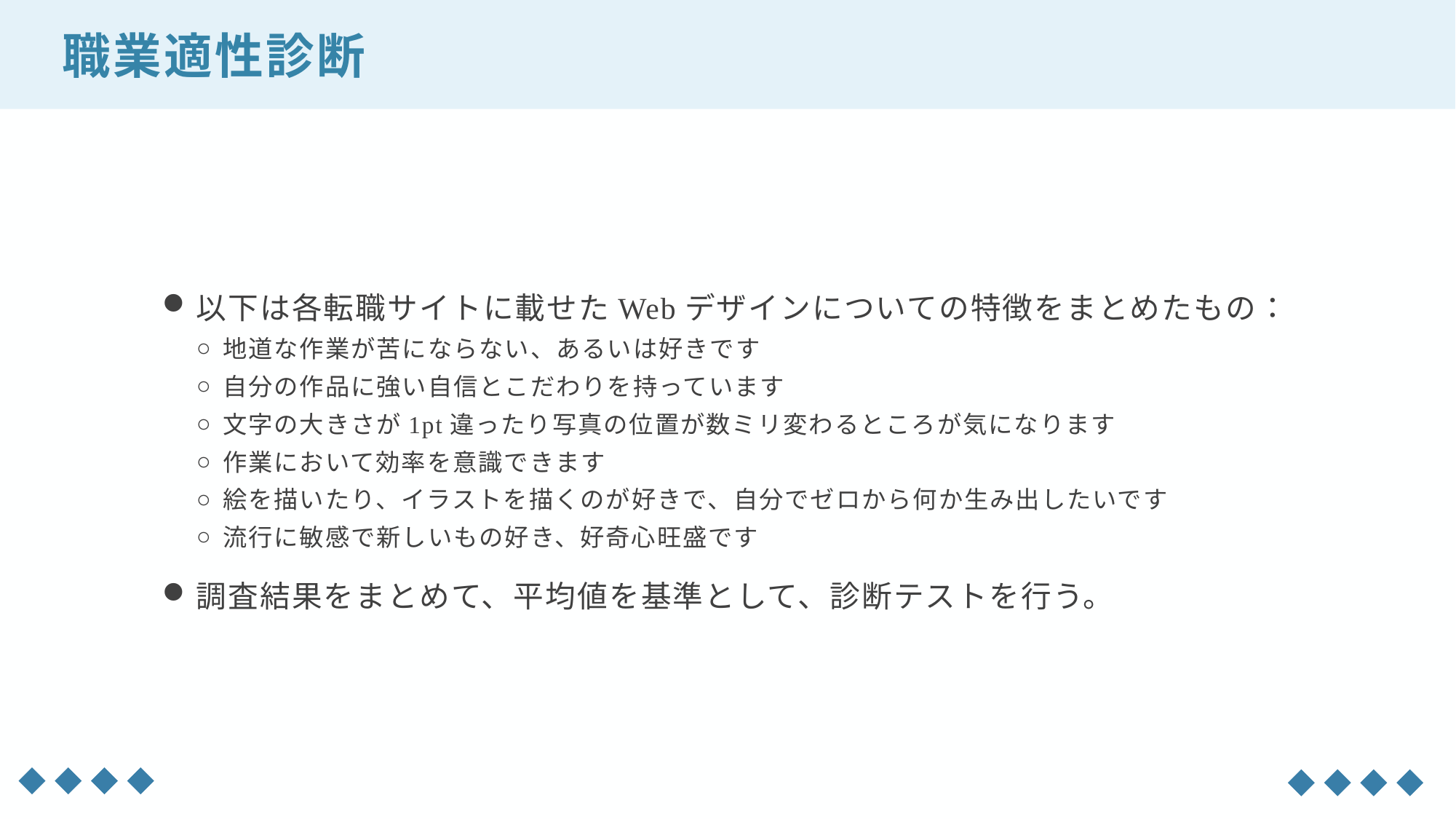

職業適性診断
以下は各転職サイトに載せたWebデザインについての特徴をまとめたもの：
地道な作業が苦にならない、あるいは好きです
自分の作品に強い自信とこだわりを持っています
文字の大きさが1pt違ったり写真の位置が数ミリ変わるところが気になります
作業において効率を意識できます
絵を描いたり、イラストを描くのが好きで、自分でゼロから何か生み出したいです
流行に敏感で新しいもの好き、好奇心旺盛です
調査結果をまとめて、平均値を基準として、診断テストを行う。